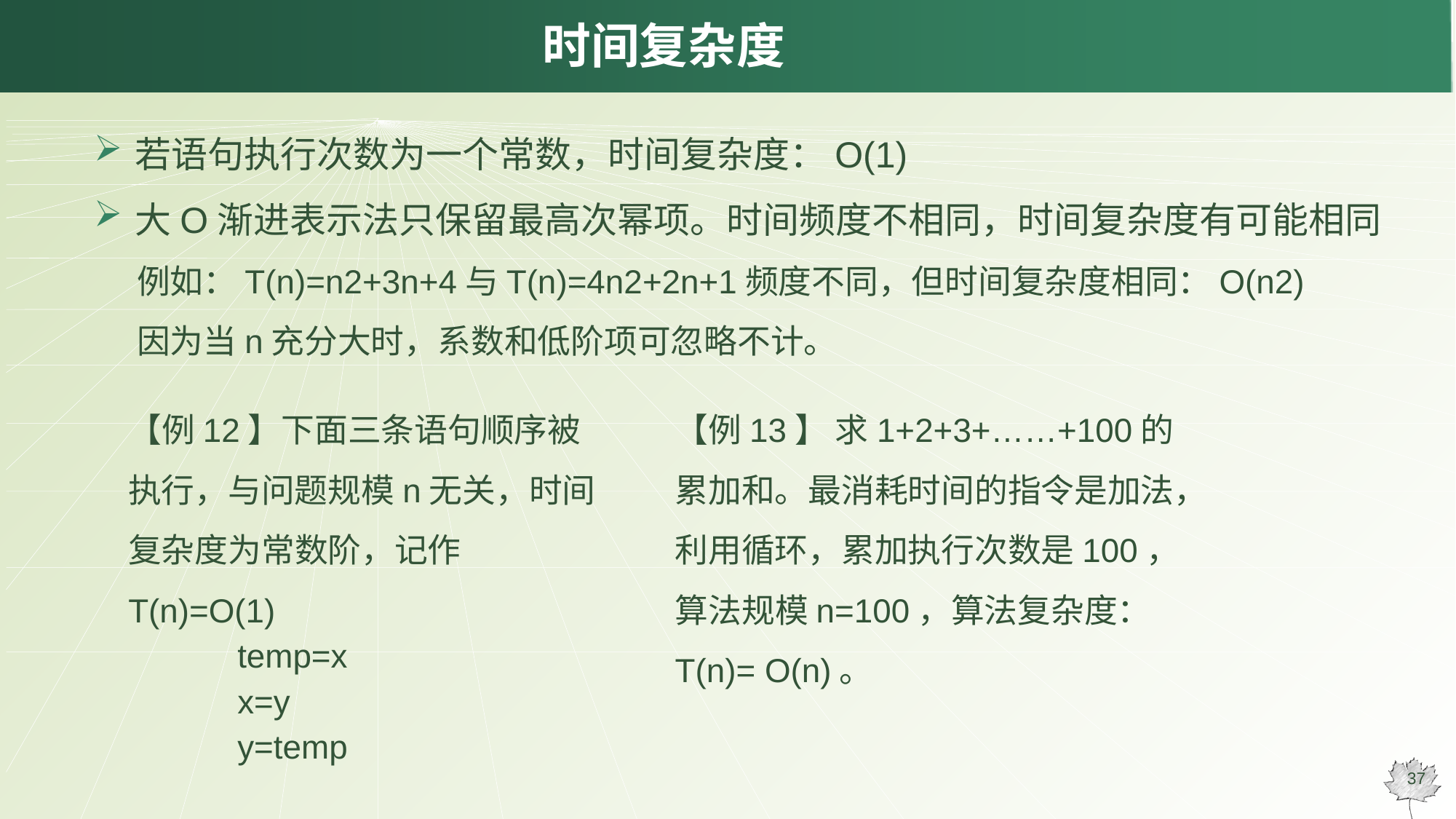

# 时间复杂度
若语句执行次数为一个常数，时间复杂度：O(1)
大O渐进表示法只保留最高次幂项。时间频度不相同，时间复杂度有可能相同
例如：T(n)=n2+3n+4与T(n)=4n2+2n+1频度不同，但时间复杂度相同：O(n2)
因为当n充分大时，系数和低阶项可忽略不计。

【例12】下面三条语句顺序被执行，与问题规模n无关，时间复杂度为常数阶，记作T(n)=O(1)
	temp=x
	x=y
	y=temp

【例13】 求1+2+3+……+100的累加和。最消耗时间的指令是加法，利用循环，累加执行次数是100，算法规模n=100，算法复杂度：T(n)= O(n)。

37